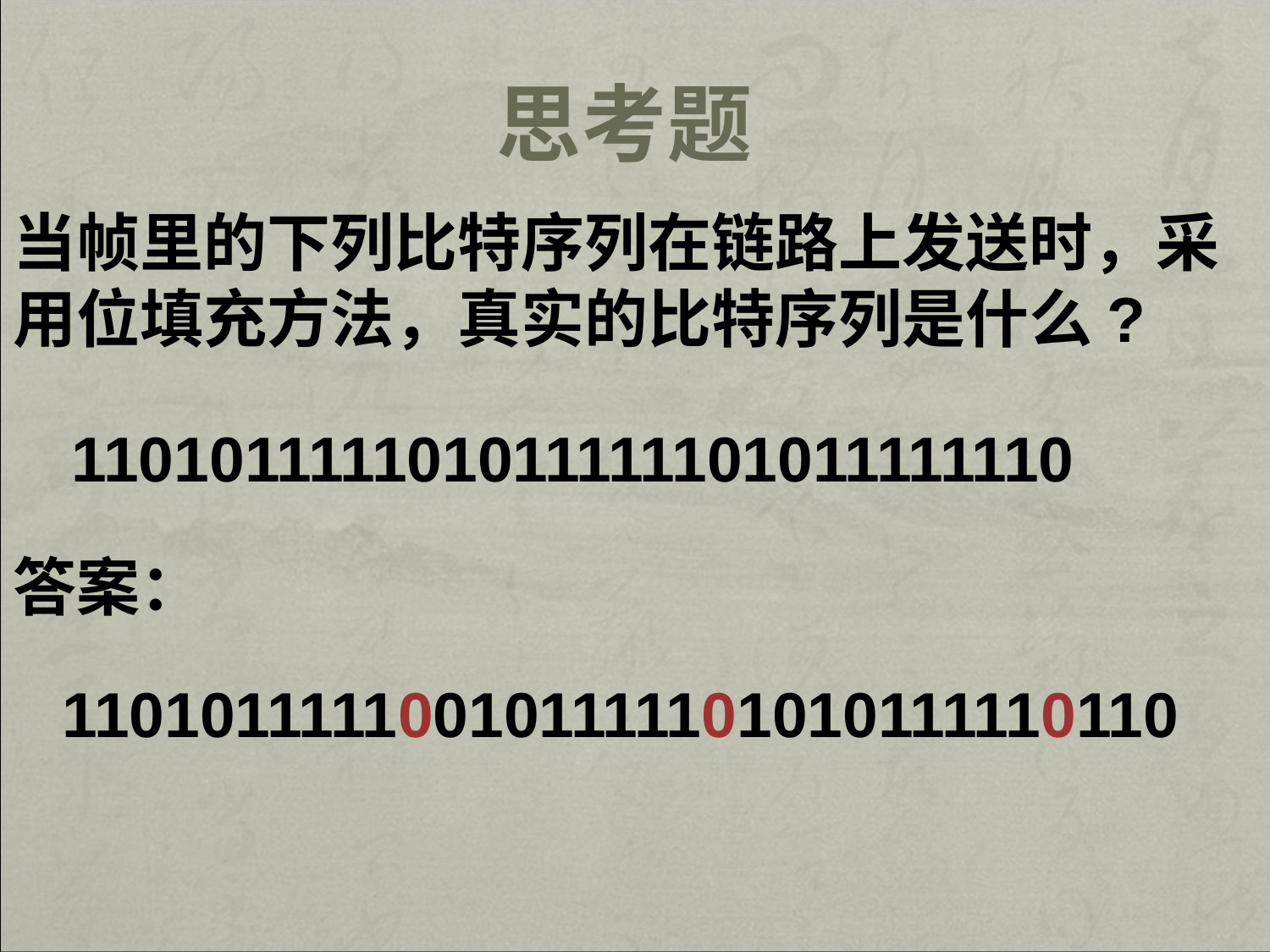

# 思考题

当帧里的下列比特序列在链路上发送时，采用位填充方法，真实的比特序列是什么?
   110101111101011111101011111110
答案：
110101111100101111101010111110110